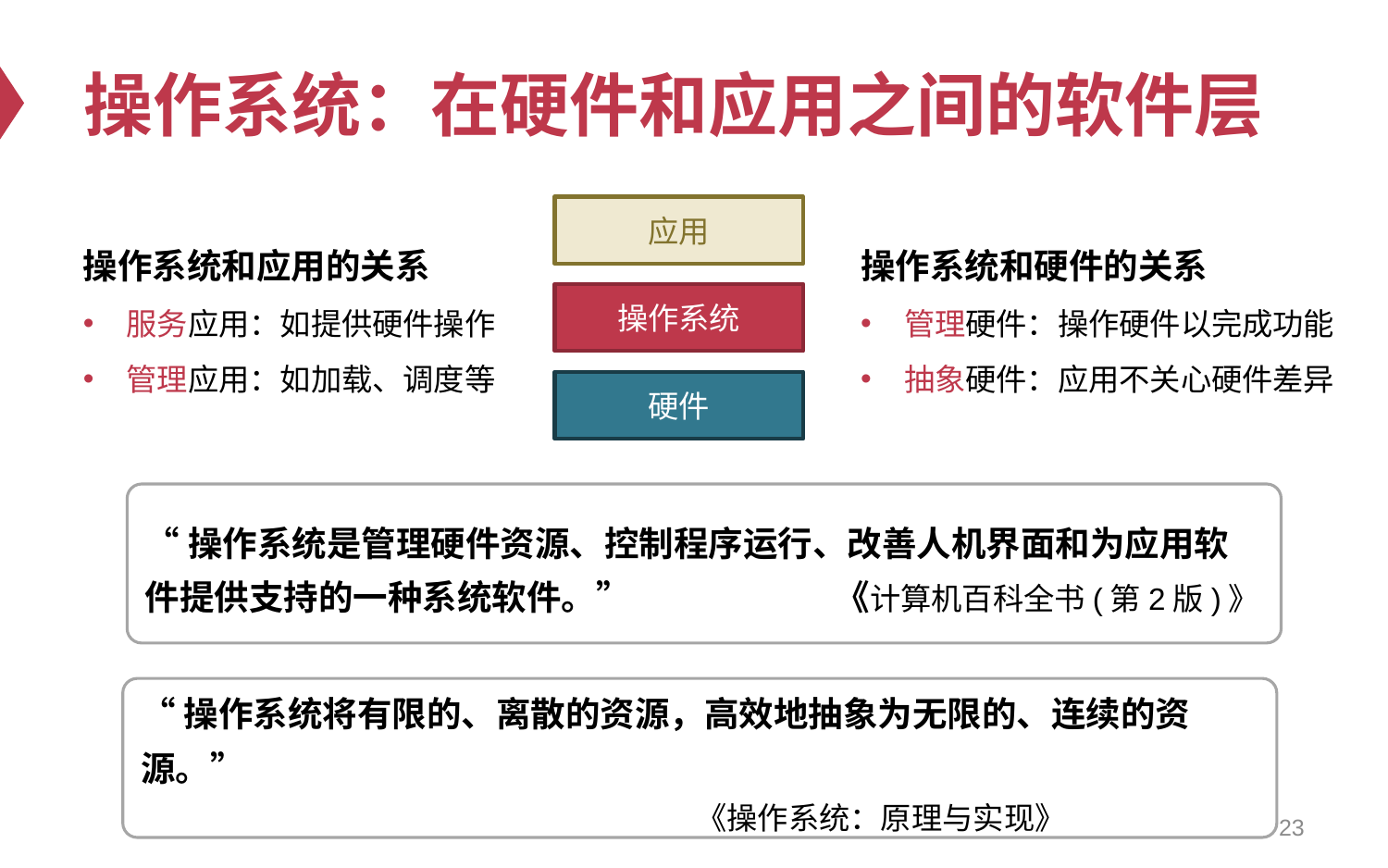

# 操作系统：在硬件和应用之间的软件层
应用
操作系统和硬件的关系
管理硬件：操作硬件以完成功能
抽象硬件：应用不关心硬件差异
操作系统和应用的关系
服务应用：如提供硬件操作
管理应用：如加载、调度等
操作系统
硬件
“操作系统是管理硬件资源、控制程序运行、改善人机界面和为应用软件提供支持的一种系统软件。”                          《计算机百科全书(第2版)》
“操作系统将有限的、离散的资源，高效地抽象为无限的、连续的资源。”
                                                                               《操作系统：原理与实现》
23